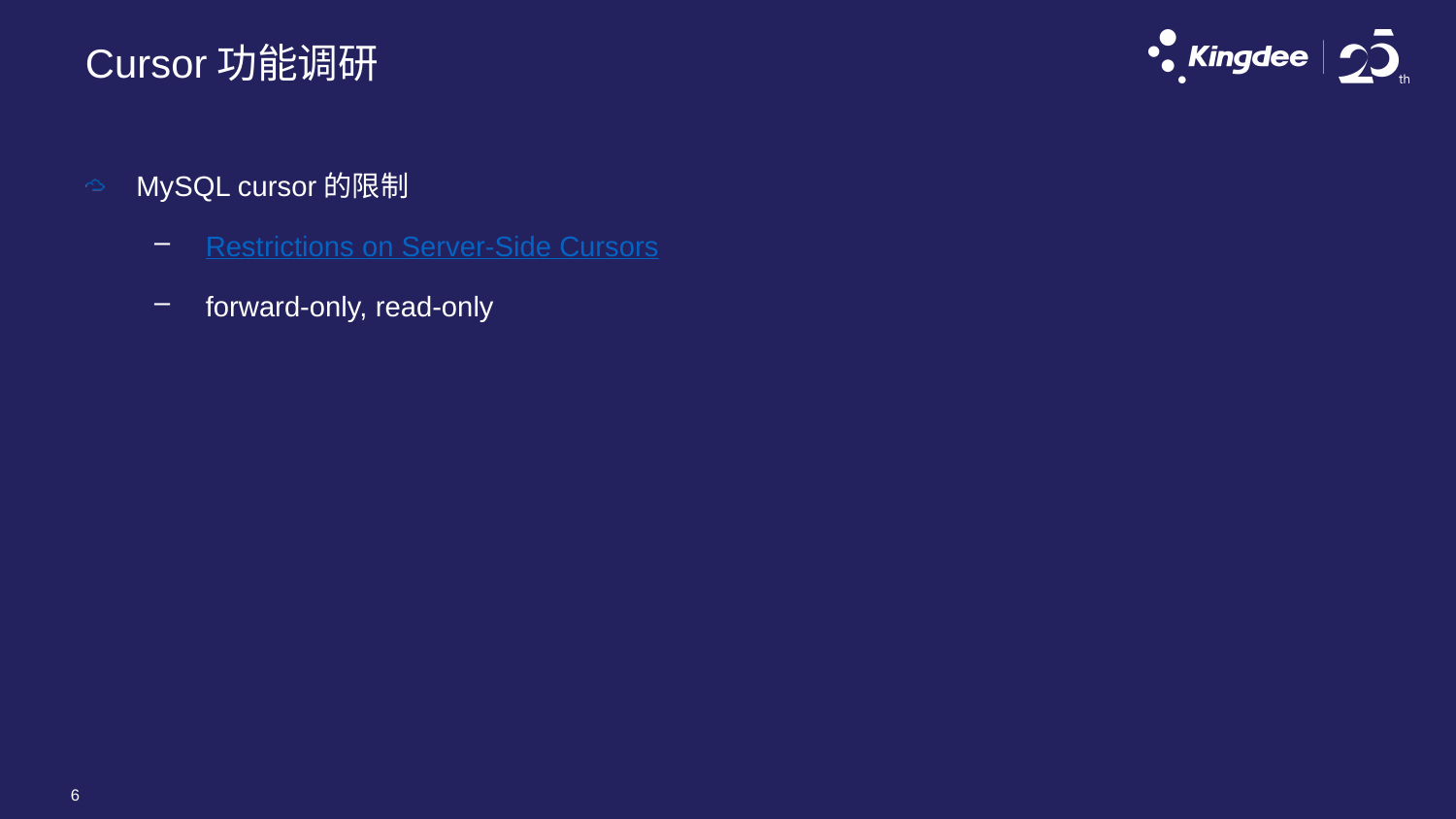

# Cursor功能调研
MySQL cursor的限制
Restrictions on Server-Side Cursors
forward-only, read-only